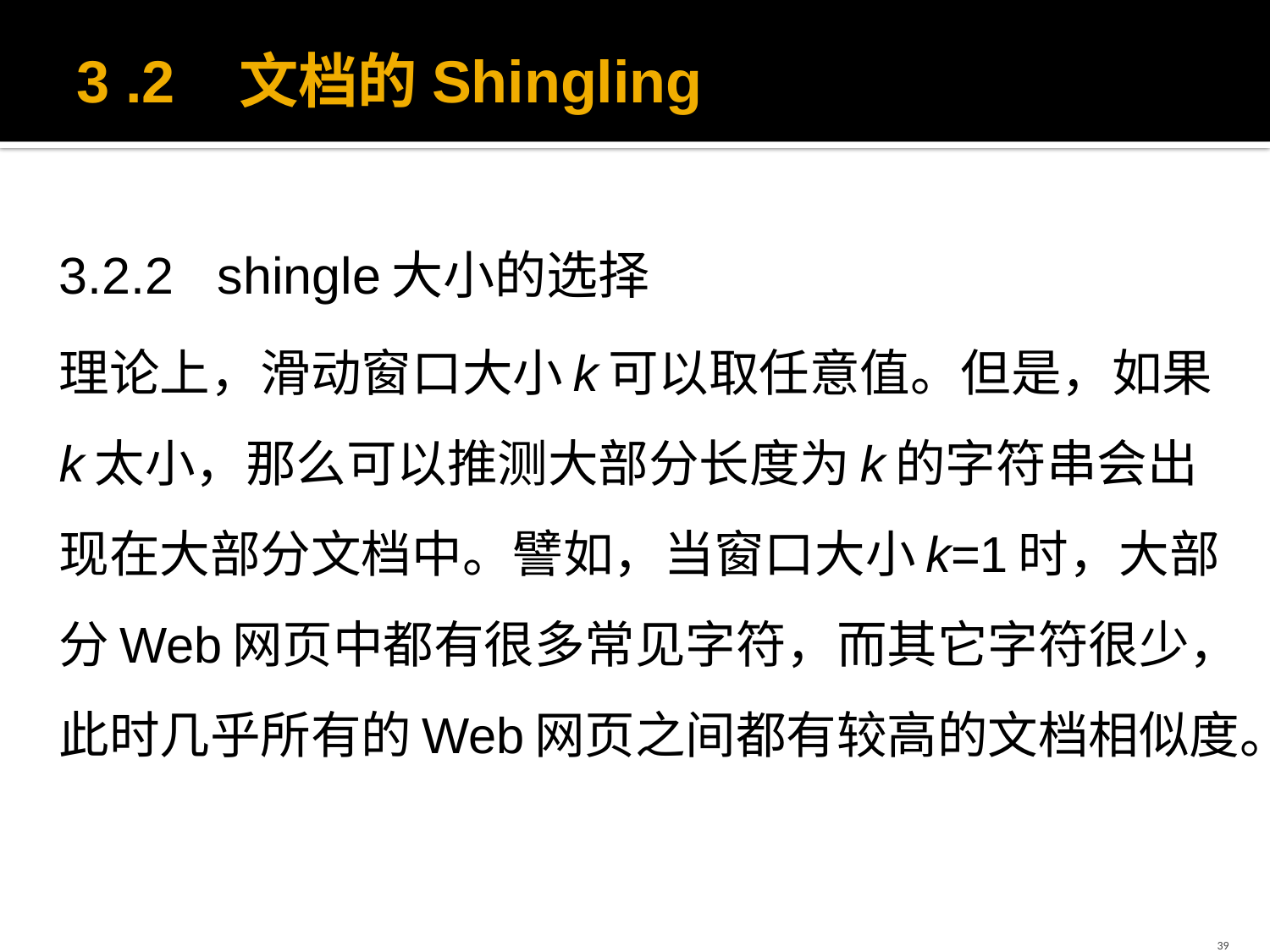

# 3 .2   文档的Shingling
3.2.2   shingle大小的选择
理论上，滑动窗口大小k可以取任意值。但是，如果k太小，那么可以推测大部分长度为k的字符串会出现在大部分文档中。譬如，当窗口大小k=1时，大部分Web网页中都有很多常见字符，而其它字符很少，此时几乎所有的Web网页之间都有较高的文档相似度。

39